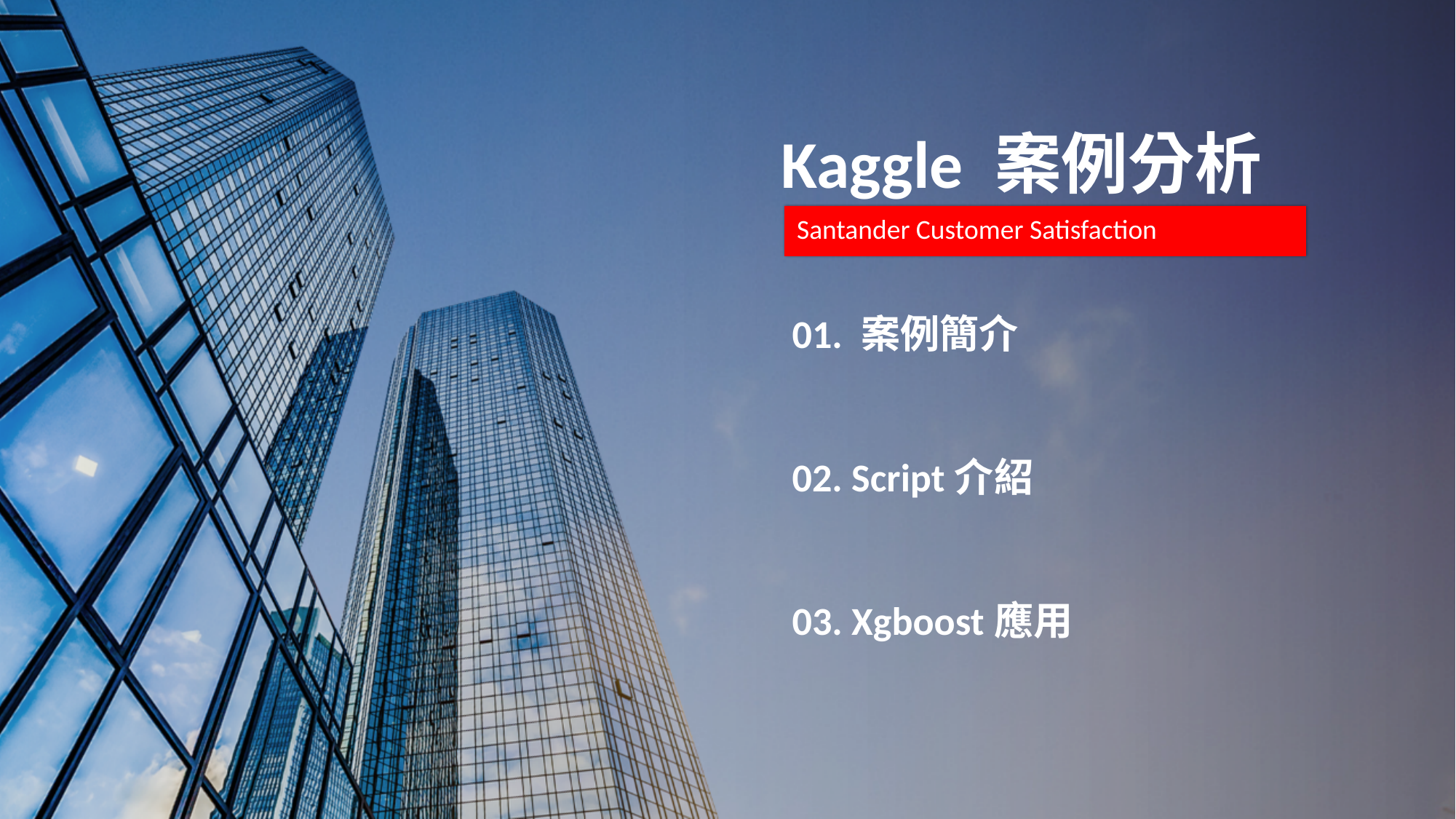

Kaggle 案例分析

Santander Customer Satisfaction
01. 案例簡介
02. Script介紹
03. Xgboost應用